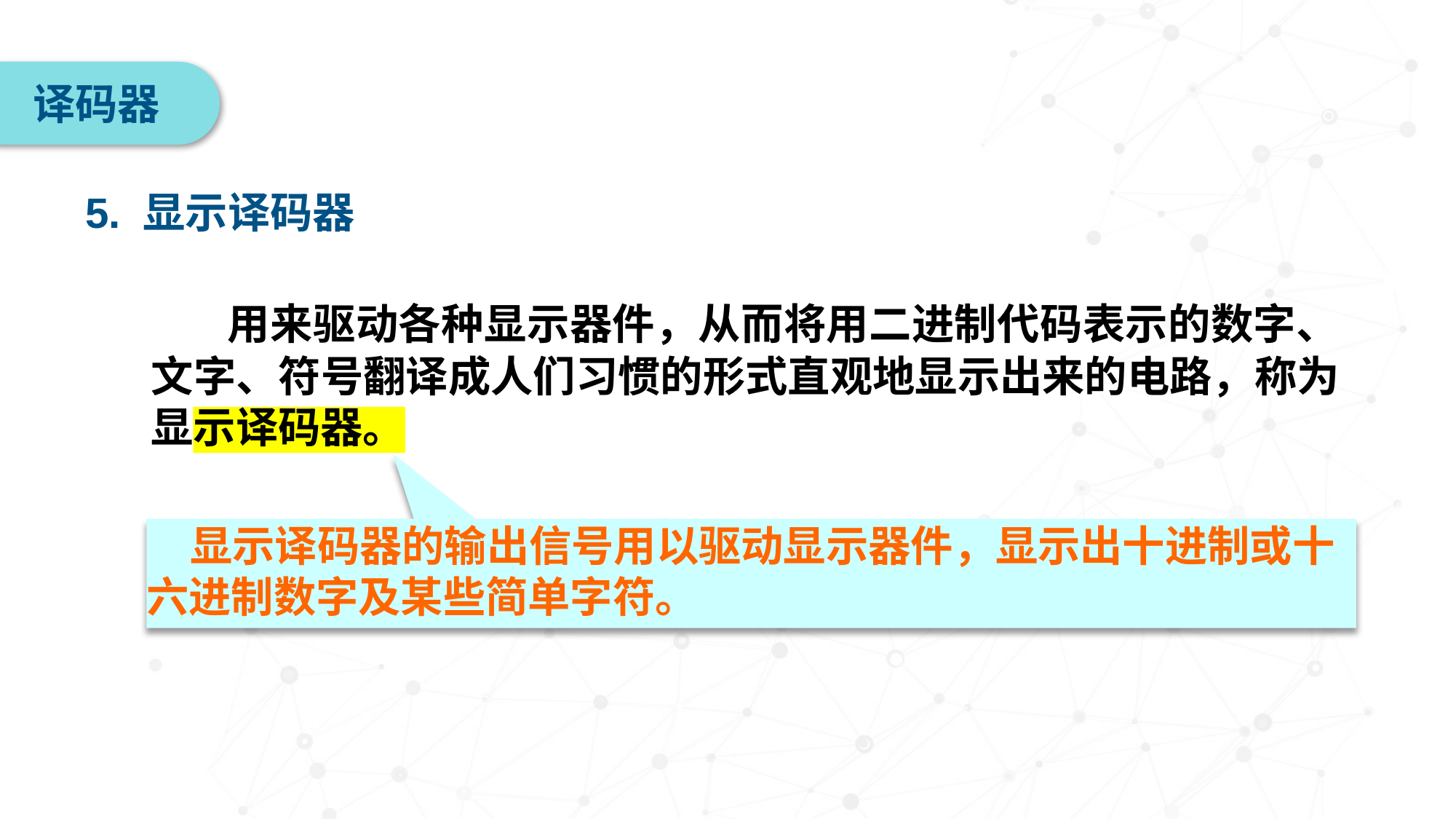

译码器
5. 显示译码器
　　用来驱动各种显示器件，从而将用二进制代码表示的数字、文字、符号翻译成人们习惯的形式直观地显示出来的电路，称为显示译码器。

      显示译码器的输出信号用以驱动显示器件，显示出十进制或十六进制数字及某些简单字符。
36